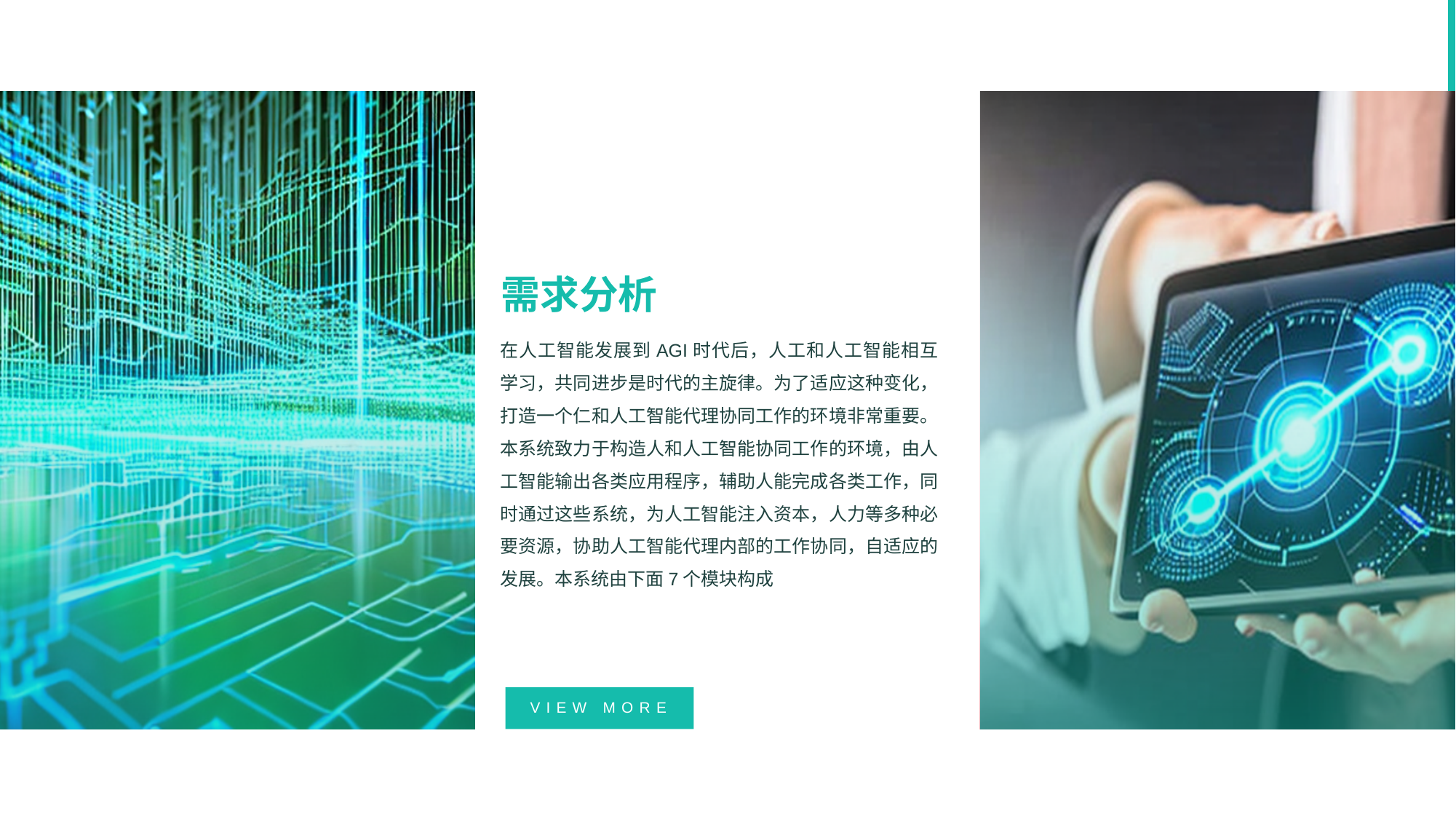

需求分析
在人工智能发展到AGI时代后，人工和人工智能相互学习，共同进步是时代的主旋律。为了适应这种变化，打造一个仁和人工智能代理协同工作的环境非常重要。本系统致力于构造人和人工智能协同工作的环境，由人工智能输出各类应用程序，辅助人能完成各类工作，同时通过这些系统，为人工智能注入资本，人力等多种必要资源，协助人工智能代理内部的工作协同，自适应的发展。本系统由下面7个模块构成

VIEW MORE